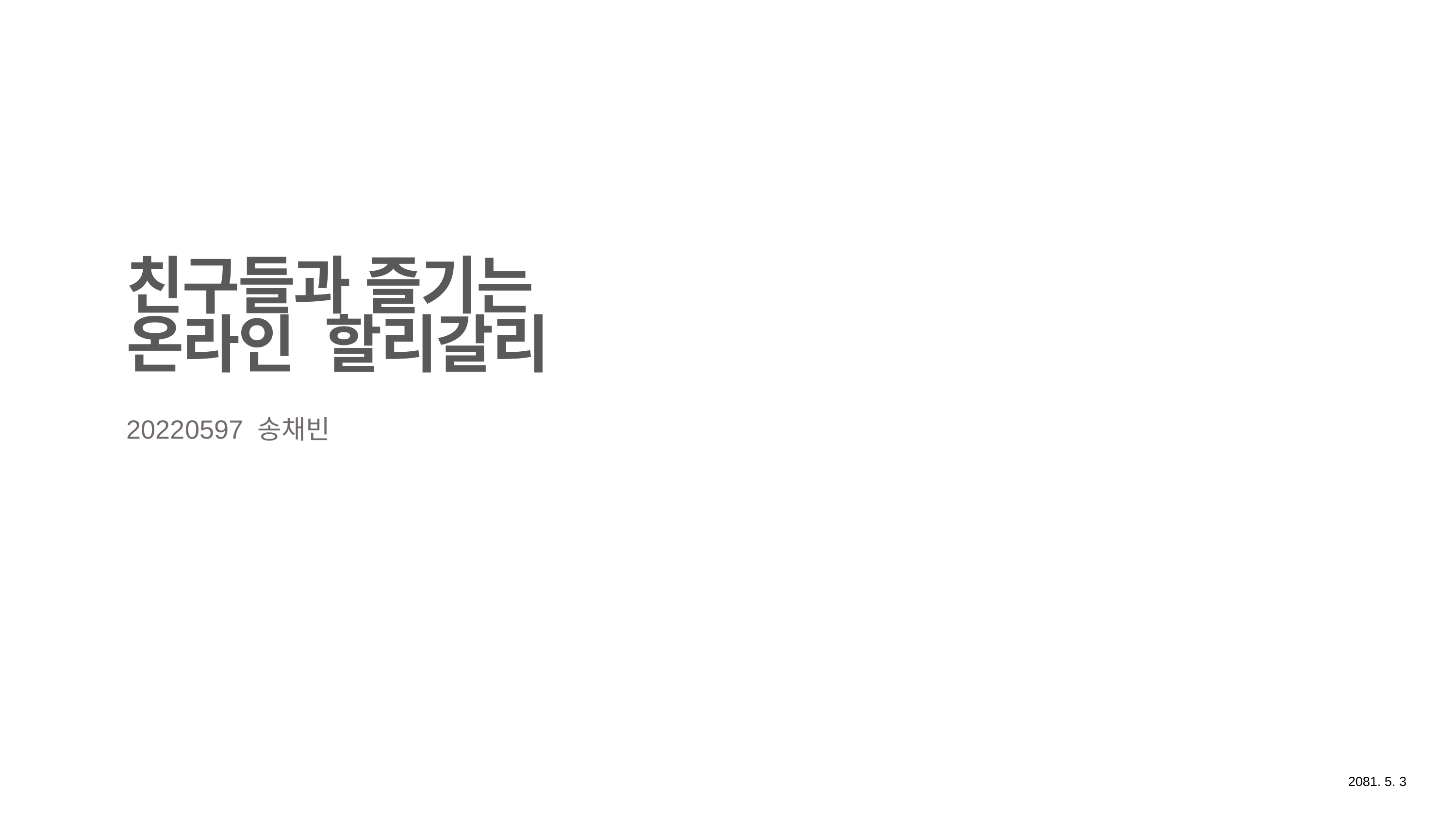

친구들과 즐기는
온라인  할리갈리
20220597 송채빈
2081. 5. 3